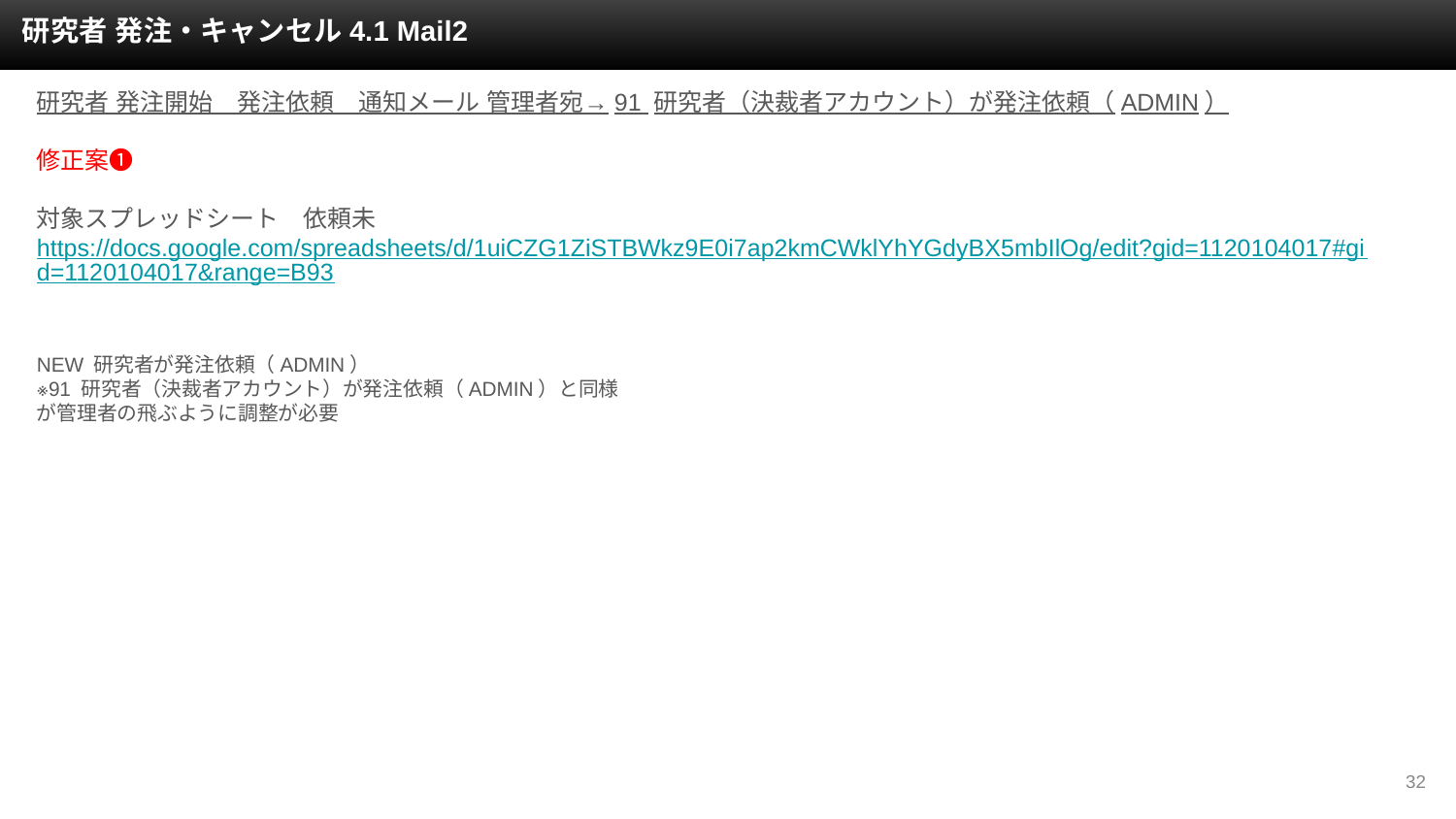

研究者 発注・キャンセル4.1 Mail2
研究者 発注開始　発注依頼　通知メール 管理者宛→91 研究者（決裁者アカウント）が発注依頼（ADMIN）

修正案❶

対象スプレッドシート　依頼未
https://docs.google.com/spreadsheets/d/1uiCZG1ZiSTBWkz9E0i7ap2kmCWklYhYGdyBX5mbIlOg/edit?gid=1120104017#gid=1120104017&range=B93
NEW 研究者が発注依頼（ADMIN）
※91 研究者（決裁者アカウント）が発注依頼（ADMIN）と同様
が管理者の飛ぶように調整が必要
32